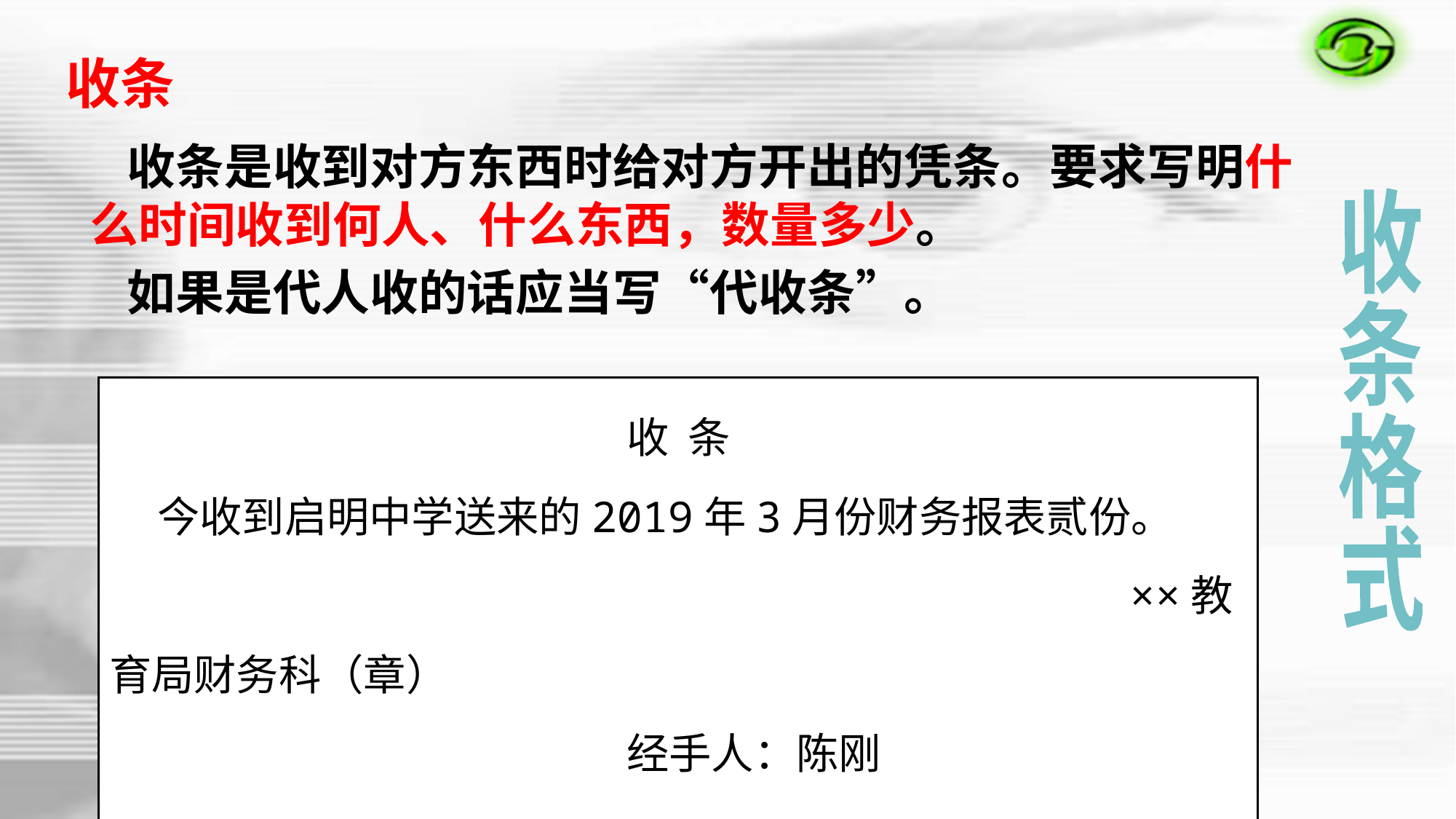

收条
      收条是收到对方东西时给对方开出的凭条。要求写明什么时间收到何人、什么东西，数量多少。
      如果是代人收的话应当写“代收条”。
收
条
格
式
收  条
    今收到启明中学送来的2019年3月份财务报表贰份。                                                                                 	                          ××教育局财务科（章）
			                   经手人：陈刚
                                   2019年4月24日